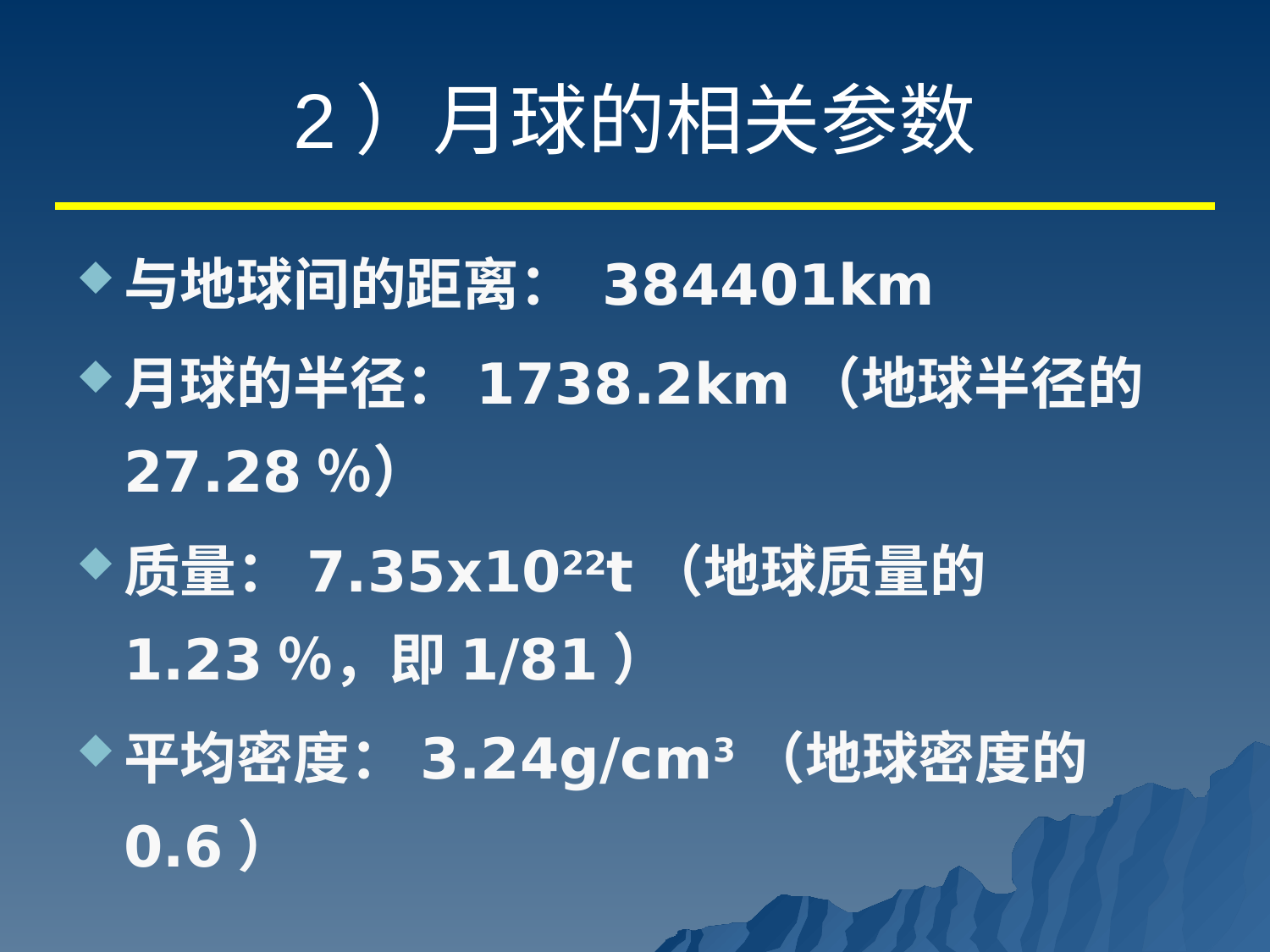

# 2）月球的相关参数
与地球间的距离： 384401km
月球的半径：1738.2km（地球半径的27.28％）
质量：7.35x1022t（地球质量的1.23％，即1/81）
平均密度：3.24g/cm3（地球密度的0.6）